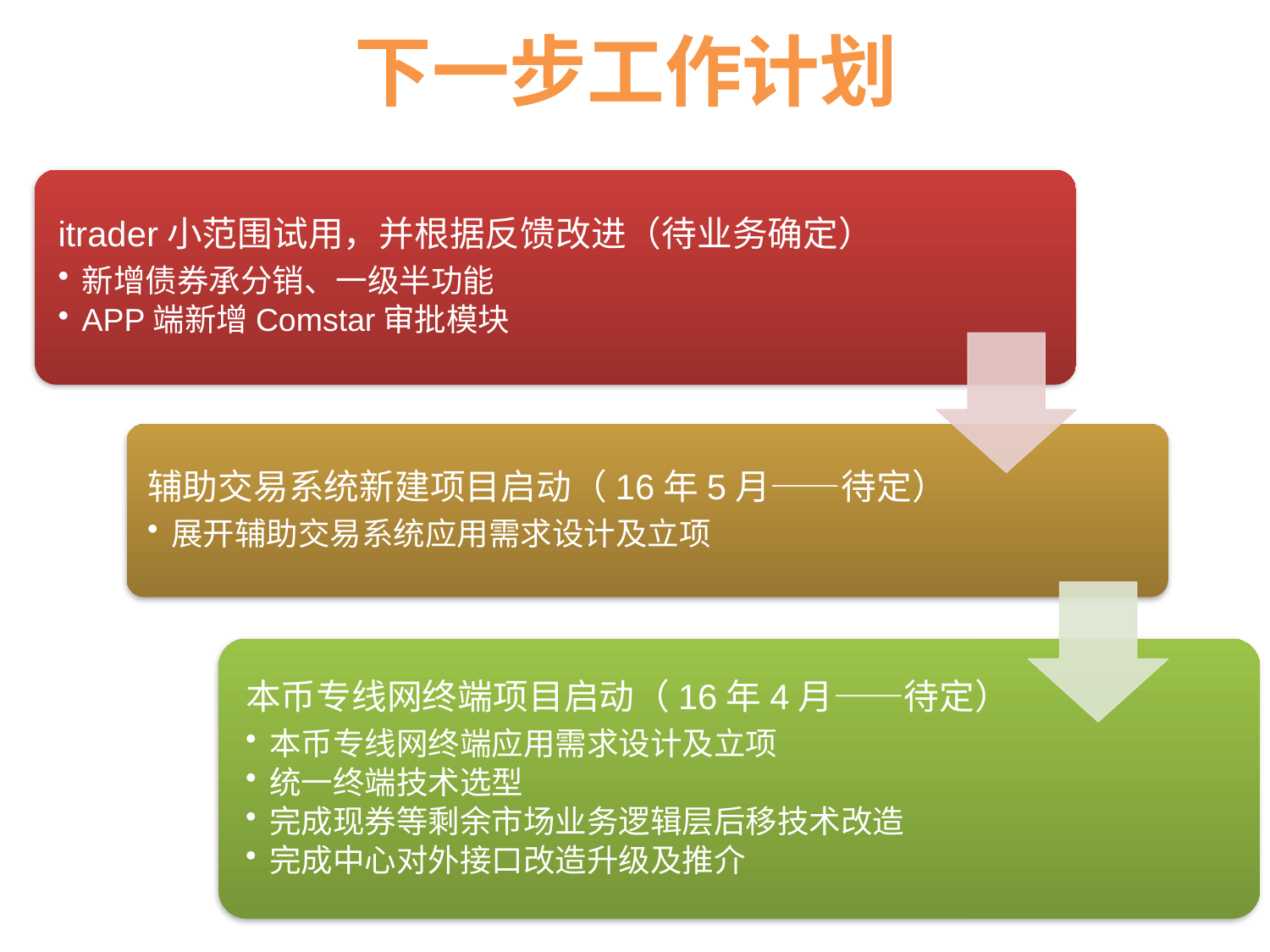

下一步工作计划
itrader小范围试用，并根据反馈改进（待业务确定）
新增债券承分销、一级半功能
APP端新增Comstar审批模块
辅助交易系统新建项目启动（16年5月——待定）
展开辅助交易系统应用需求设计及立项
本币专线网终端项目启动（16年4月——待定）
本币专线网终端应用需求设计及立项
统一终端技术选型
完成现券等剩余市场业务逻辑层后移技术改造
完成中心对外接口改造升级及推介